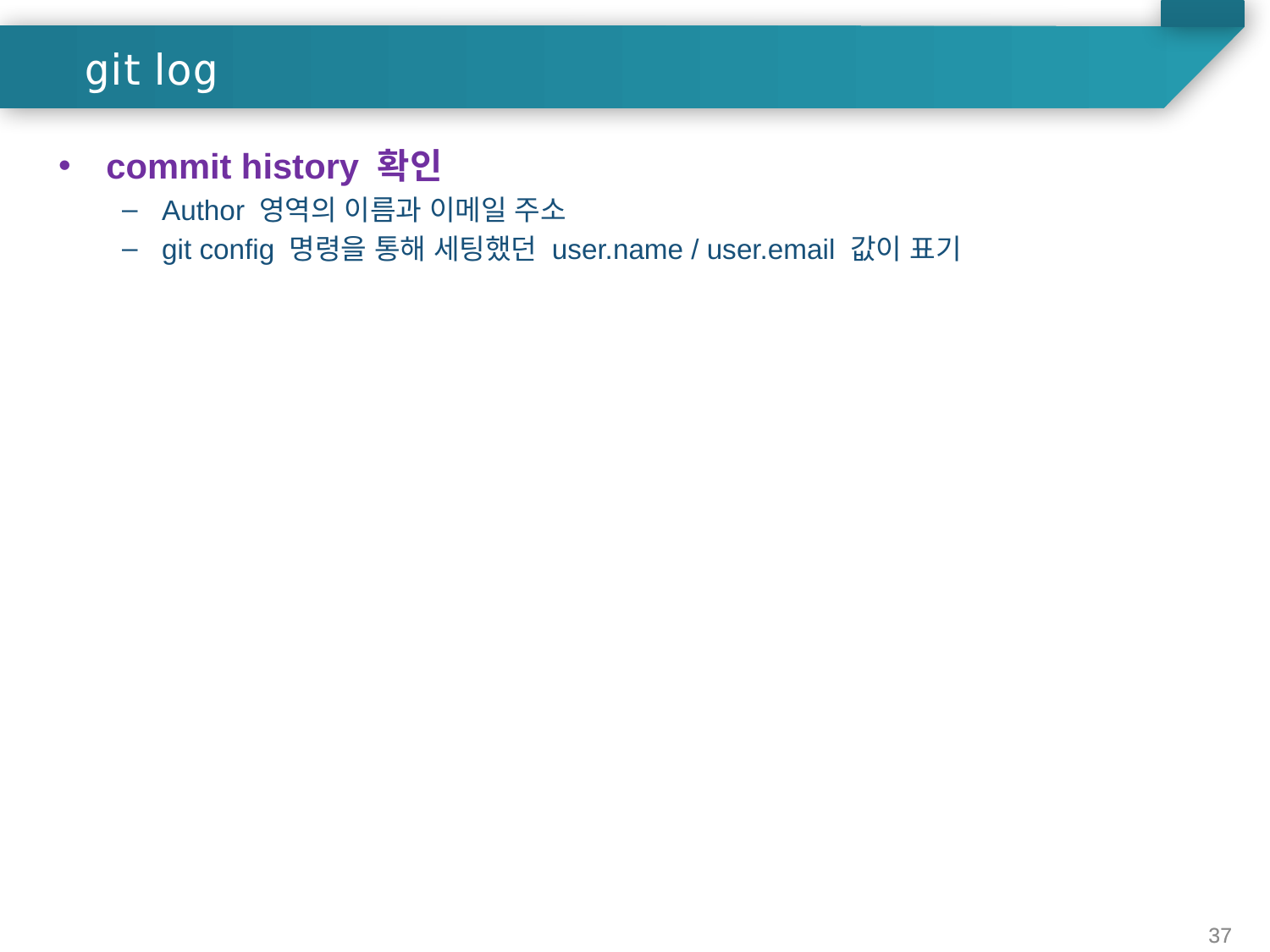

git log
commit history 확인
Author 영역의 이름과 이메일 주소
git config 명령을 통해 세팅했던 user.name / user.email 값이 표기

37